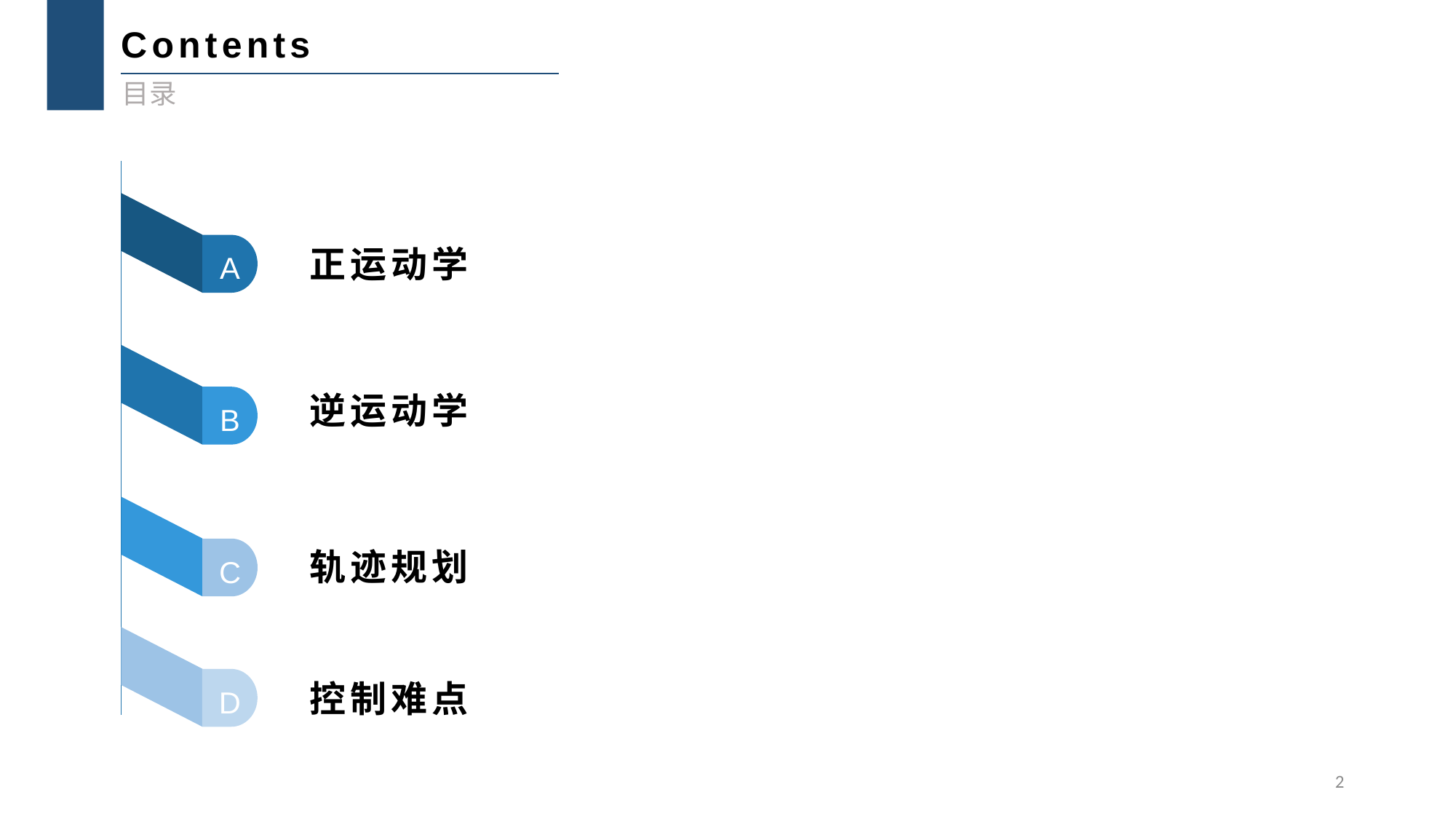

Contents
目录

A
正运动学

B
逆运动学

C
轨迹规划

D
控制难点
2